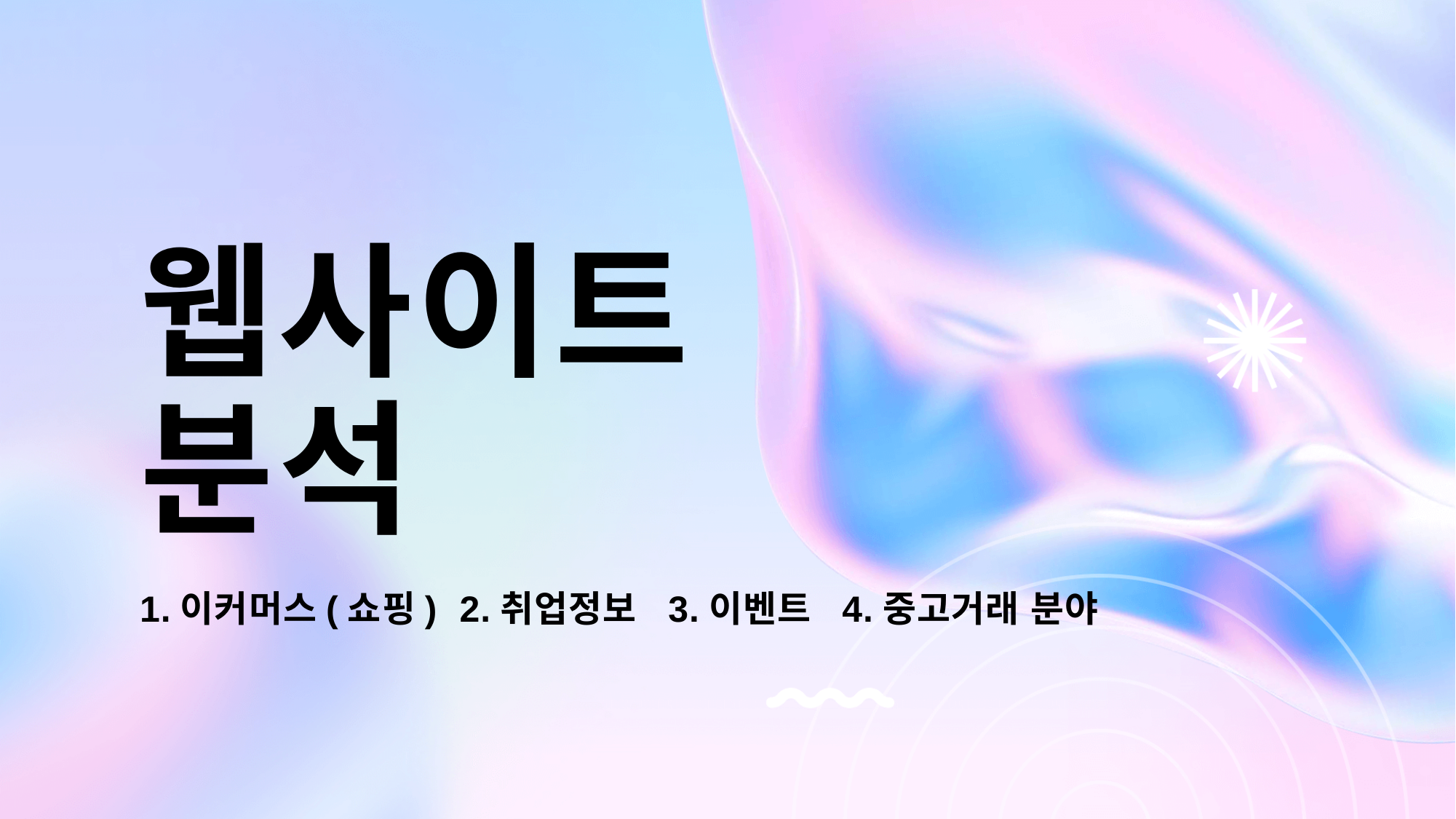

# 웹사이트 분석
1.이커머스(쇼핑)  2.취업정보  3.이벤트  4.중고거래 분야